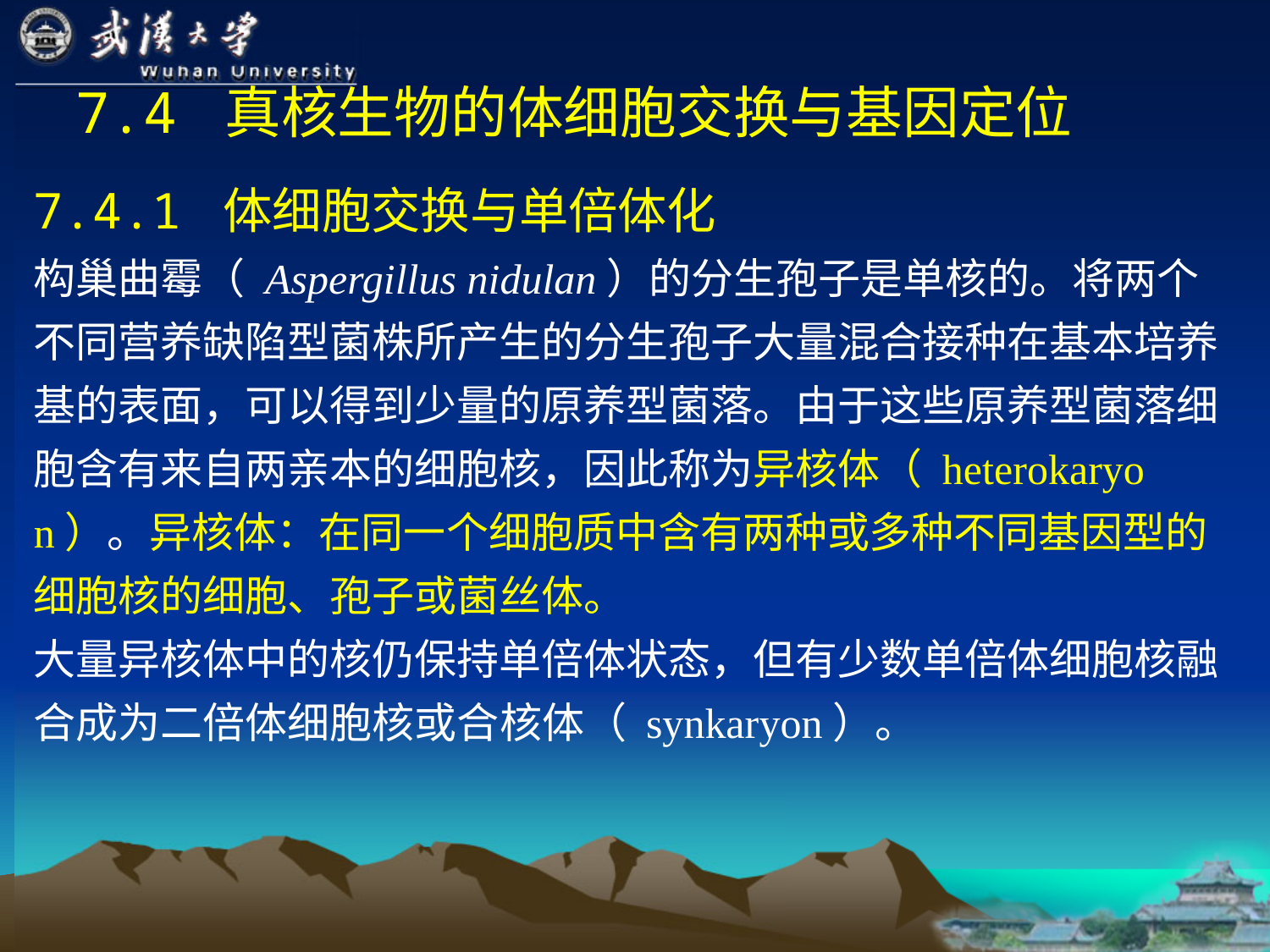

# 7.4 真核生物的体细胞交换与基因定位
7.4.1 体细胞交换与单倍体化
构巢曲霉（ Aspergillus nidulan）的分生孢子是单核的。将两个不同营养缺陷型菌株所产生的分生孢子大量混合接种在基本培养基的表面，可以得到少量的原养型菌落。由于这些原养型菌落细胞含有来自两亲本的细胞核，因此称为异核体（ heterokaryon）。异核体：在同一个细胞质中含有两种或多种不同基因型的细胞核的细胞、孢子或菌丝体。
大量异核体中的核仍保持单倍体状态，但有少数单倍体细胞核融合成为二倍体细胞核或合核体（ synkaryon）。